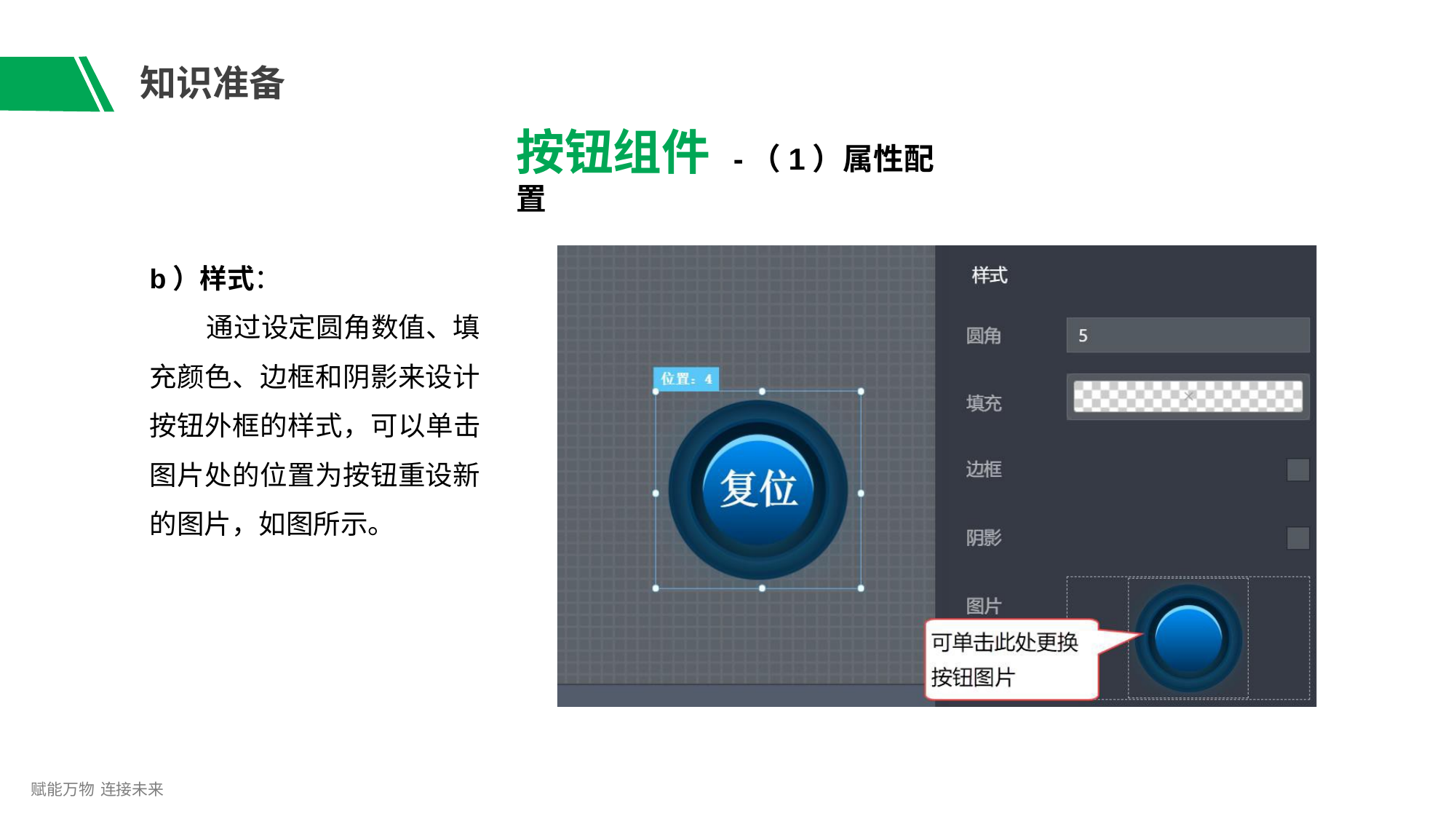

# 知识准备
按钮组件 -（1）属性配置

b）样式：
通过设定圆角数值、填 充颜色、边框和阴影来设计 按钮外框的样式，可以单击 图片处的位置为按钮重设新 的图片，如图所示。
赋能万物 连接未来